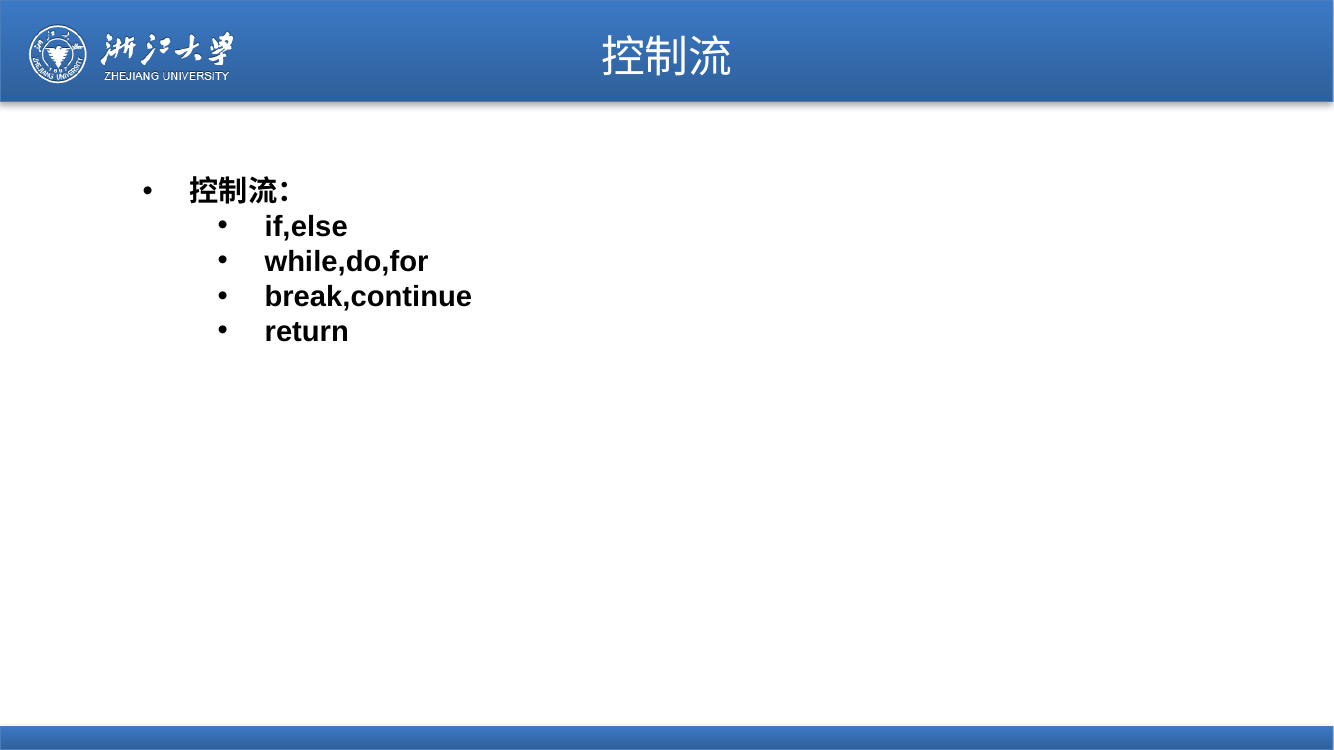

# 控制流
控制流：
if,else
while,do,for
break,continue
return